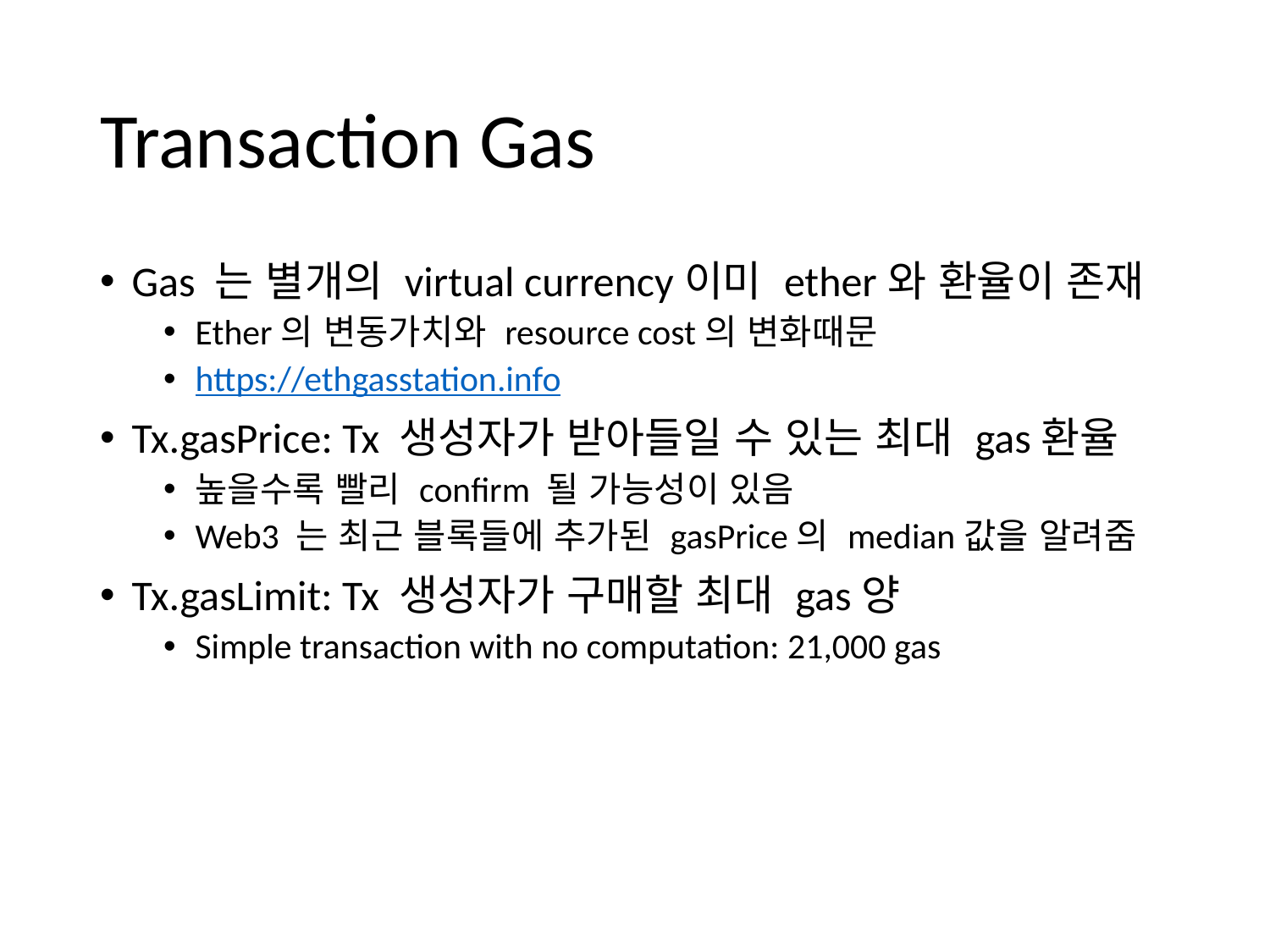

# Transaction Gas
Gas 는 별개의 virtual currency이미 ether와 환율이 존재
Ether의 변동가치와 resource cost의 변화때문
https://ethgasstation.info
Tx.gasPrice: Tx 생성자가 받아들일 수 있는 최대 gas환율
높을수록 빨리 confirm 될 가능성이 있음
Web3 는 최근 블록들에 추가된 gasPrice의 median값을 알려줌
Tx.gasLimit: Tx 생성자가 구매할 최대 gas양
Simple transaction with no computation: 21,000 gas